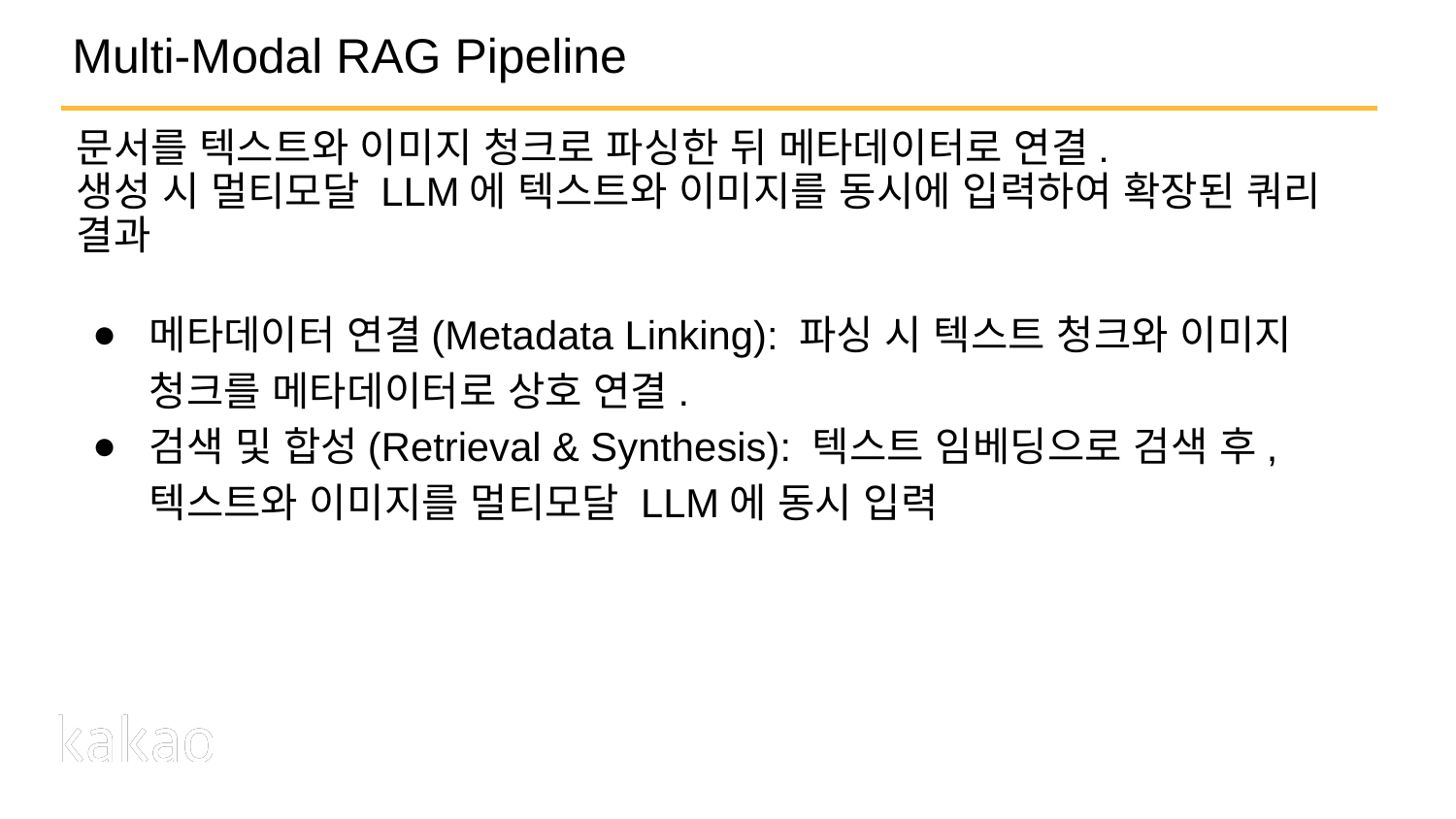

# Multi-Modal RAG Pipeline

문서를 텍스트와 이미지 청크로 파싱한 뒤 메타데이터로 연결.
생성 시 멀티모달 LLM에 텍스트와 이미지를 동시에 입력하여 확장된 쿼리 결과

메타데이터 연결(Metadata Linking): 파싱 시 텍스트 청크와 이미지 청크를 메타데이터로 상호 연결.
검색 및 합성(Retrieval & Synthesis): 텍스트 임베딩으로 검색 후, 텍스트와 이미지를 멀티모달 LLM에 동시 입력